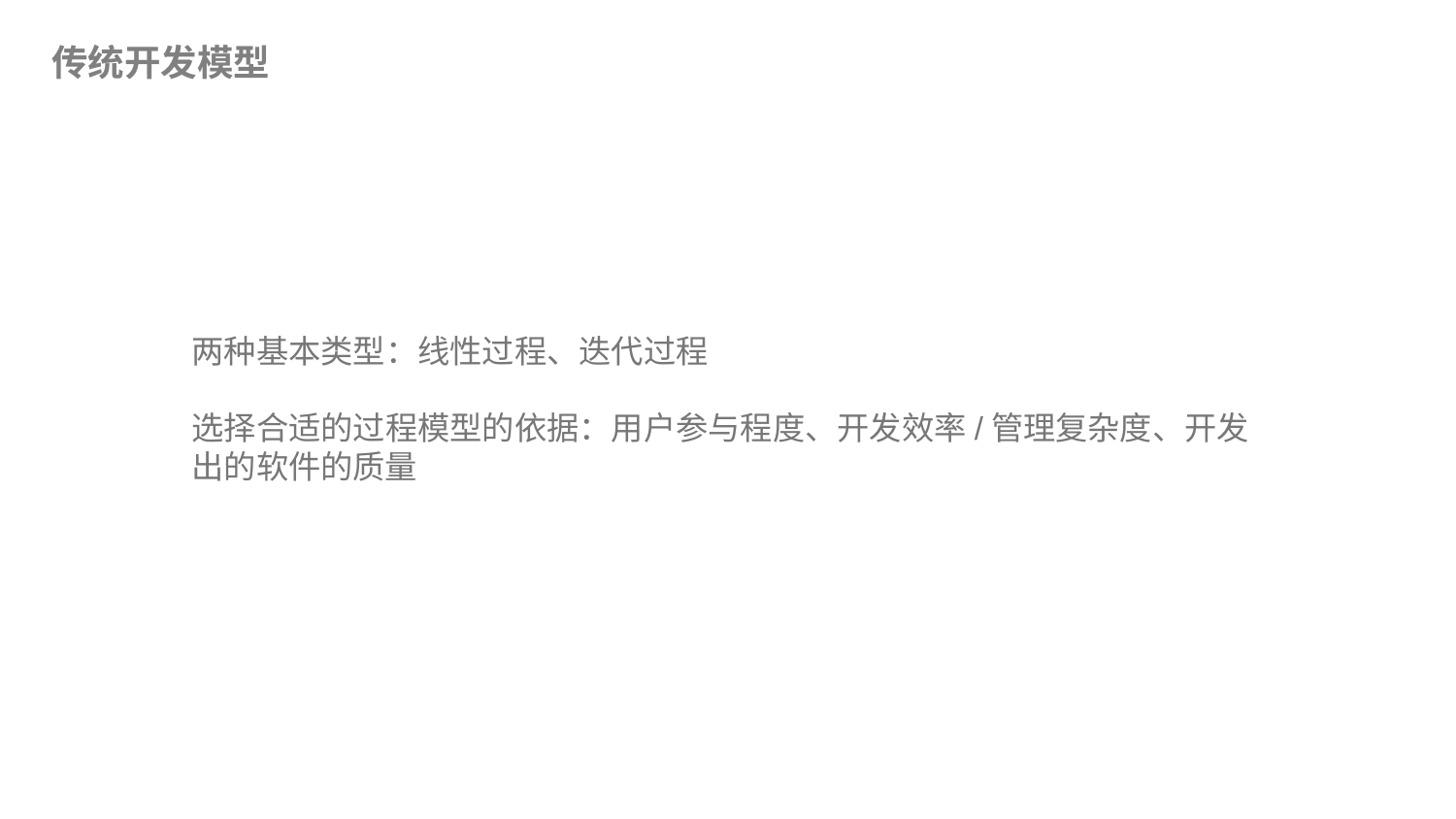

传统开发模型
两种基本类型：线性过程、迭代过程
选择合适的过程模型的依据：用户参与程度、开发效率/管理复杂度、开发出的软件的质量